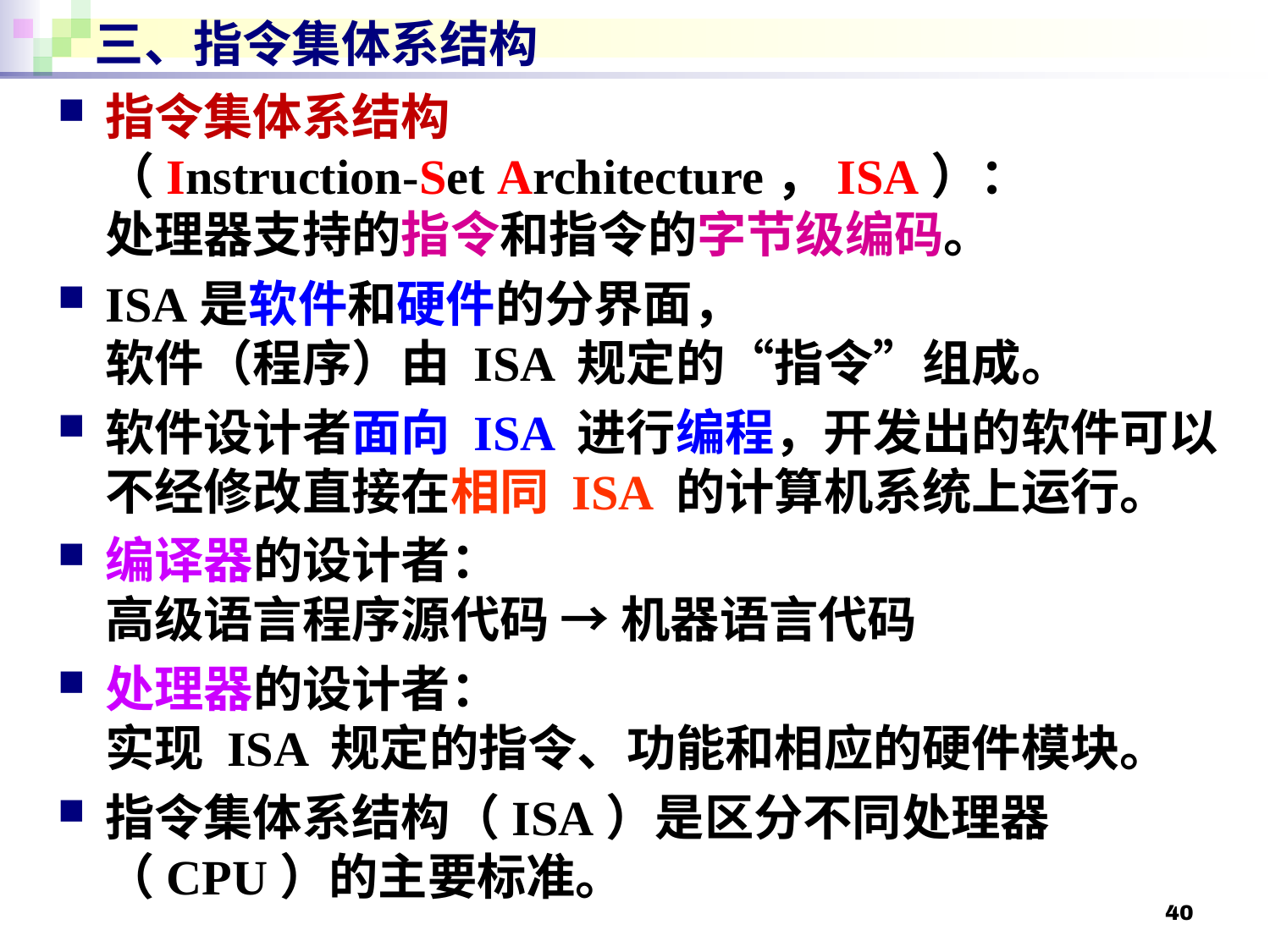

# 三、指令集体系结构
指令集体系结构
（Instruction-Set Architecture，ISA）：
处理器支持的指令和指令的字节级编码。
ISA是软件和硬件的分界面，
软件（程序）由 ISA 规定的“指令”组成。
软件设计者面向 ISA 进行编程，开发出的软件可以不经修改直接在相同 ISA 的计算机系统上运行。
编译器的设计者：
高级语言程序源代码 → 机器语言代码
处理器的设计者：
实现 ISA 规定的指令、功能和相应的硬件模块。
指令集体系结构（ISA）是区分不同处理器（CPU）的主要标准。

40